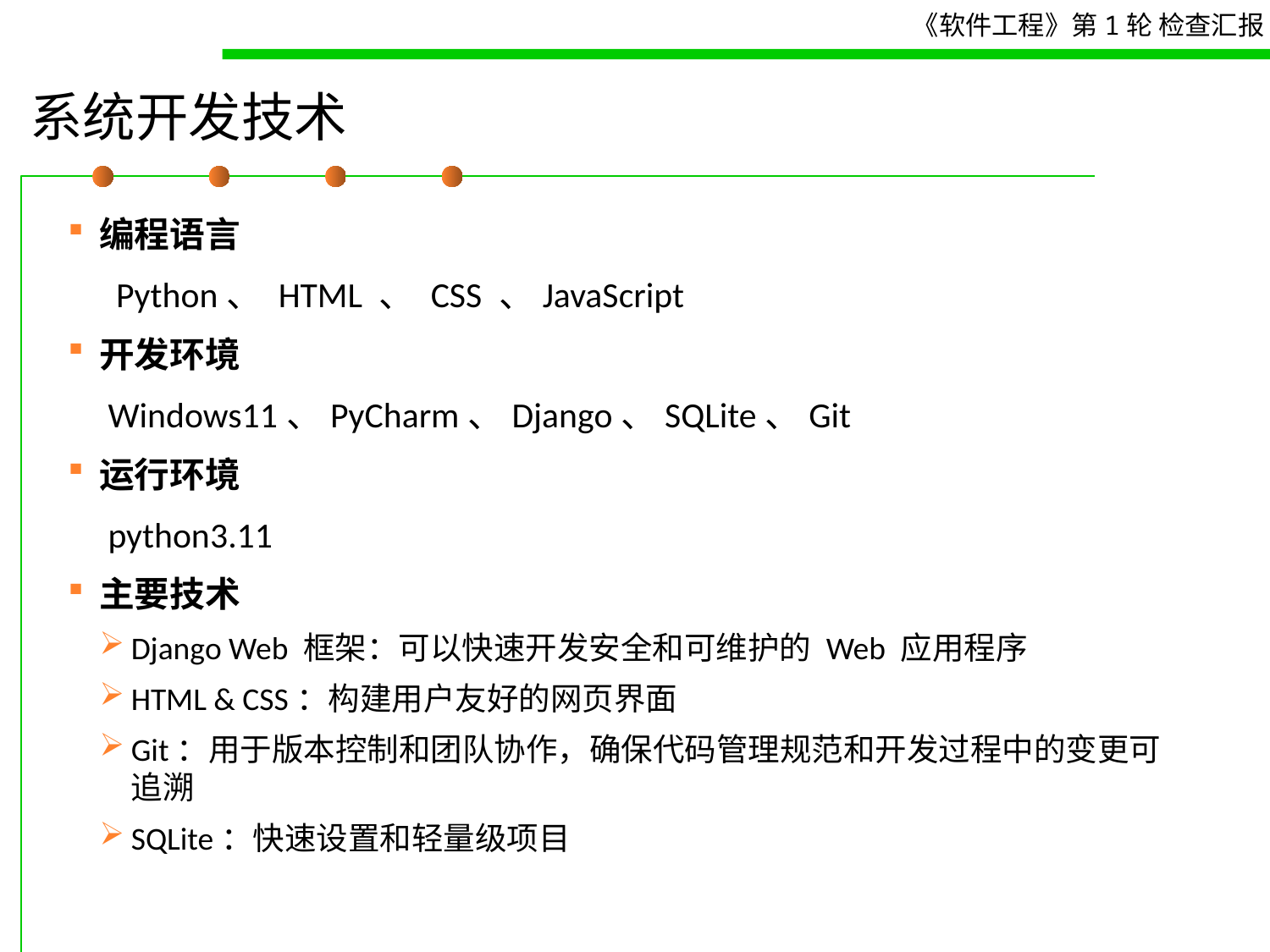

# 系统开发技术
编程语言
      Python、 HTML 、 CSS 、JavaScript
开发环境
     Windows11、PyCharm、Django、SQLite、Git
运行环境
     python3.11
主要技术
Django Web 框架：可以快速开发安全和可维护的 Web 应用程序
HTML & CSS：构建用户友好的网页界面
Git：用于版本控制和团队协作，确保代码管理规范和开发过程中的变更可追溯
SQLite：快速设置和轻量级项目